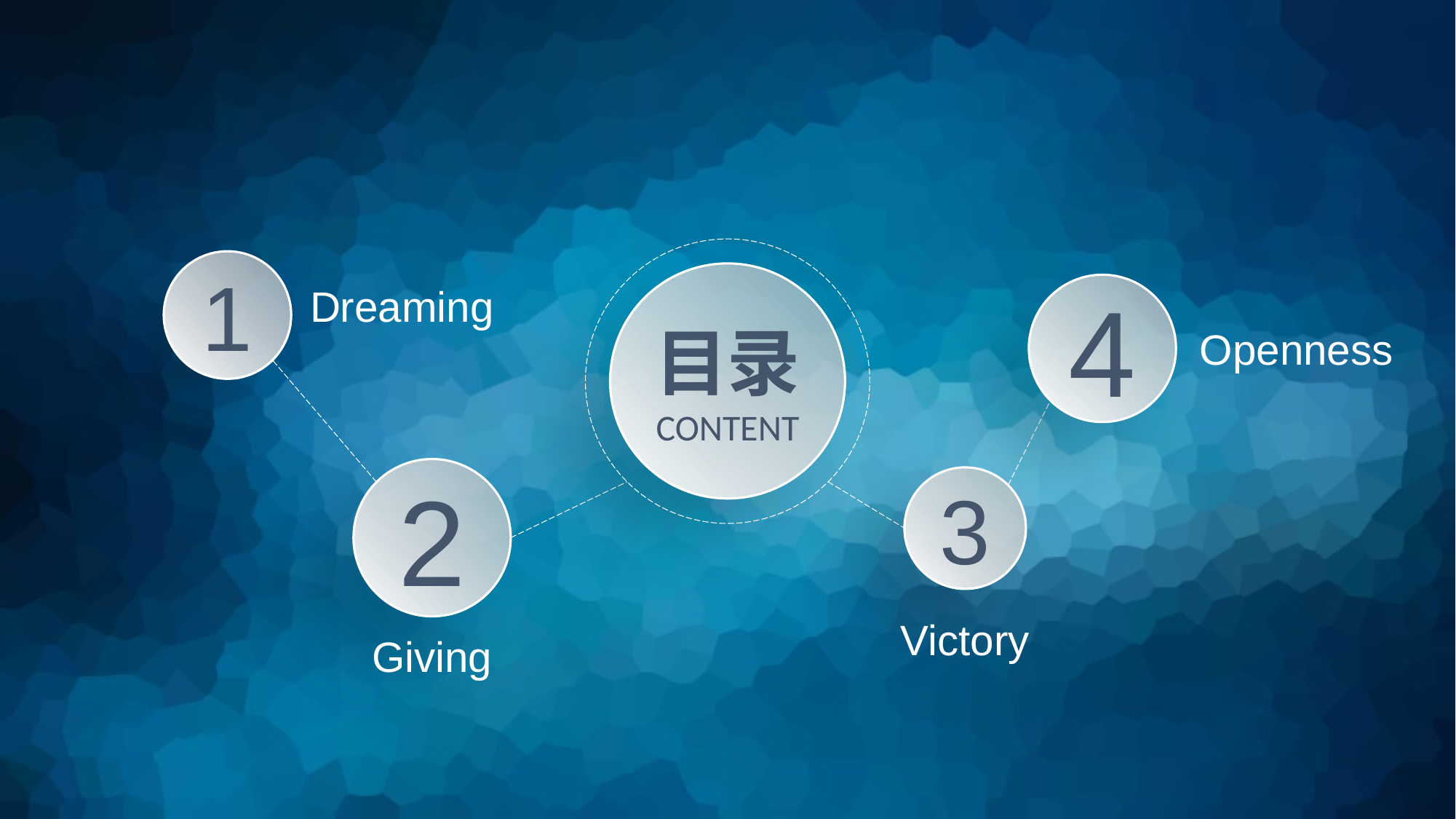

1

目录
CONTENT
Dreaming
4
Openness
2
3
Victory
Giving